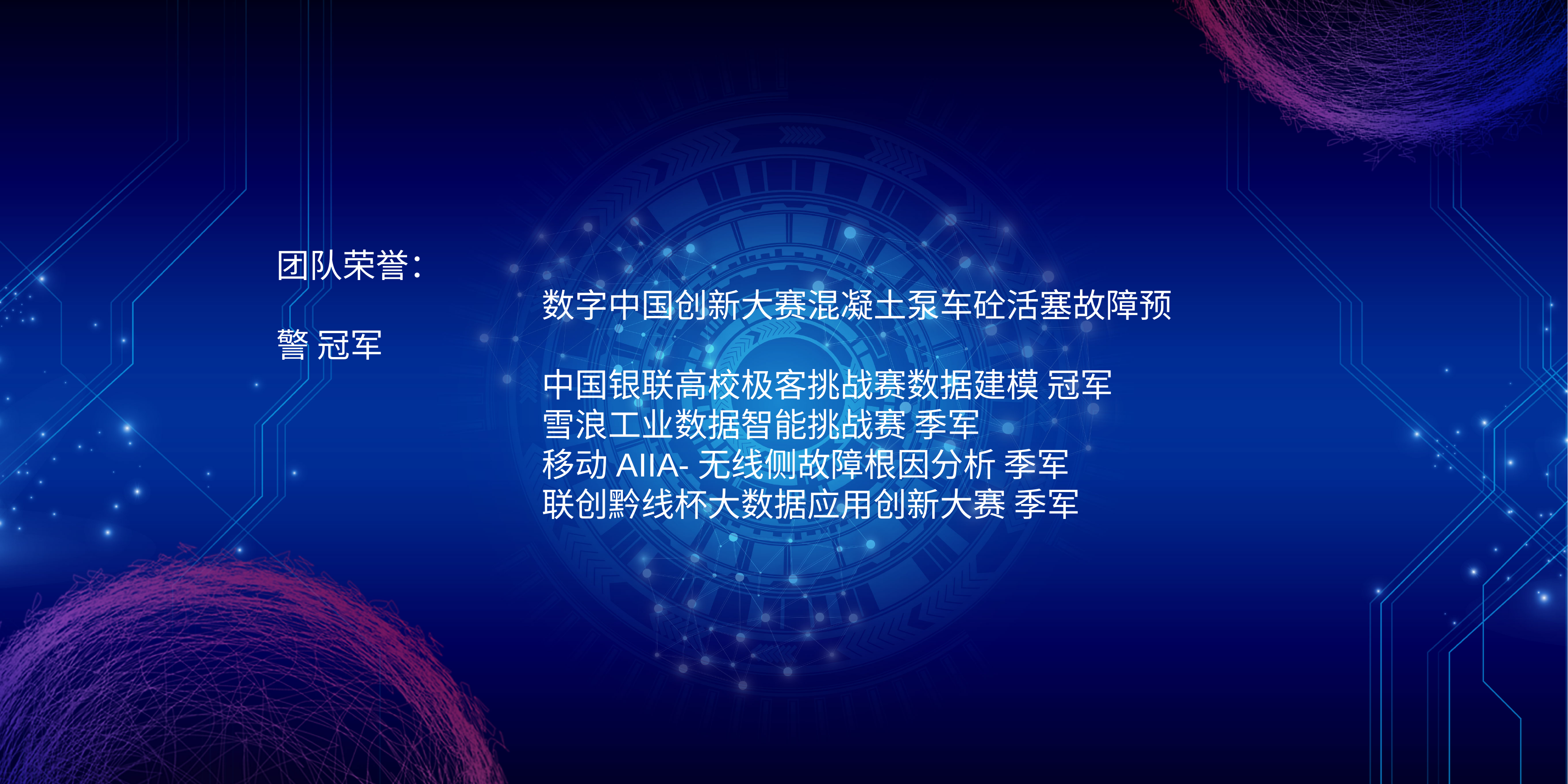

团队荣誉：
				数字中国创新大赛混凝土泵车砼活塞故障预警 冠军
				中国银联高校极客挑战赛数据建模 冠军
				雪浪工业数据智能挑战赛 季军
				移动AIIA-无线侧故障根因分析 季军
				联创黔线杯大数据应用创新大赛 季军